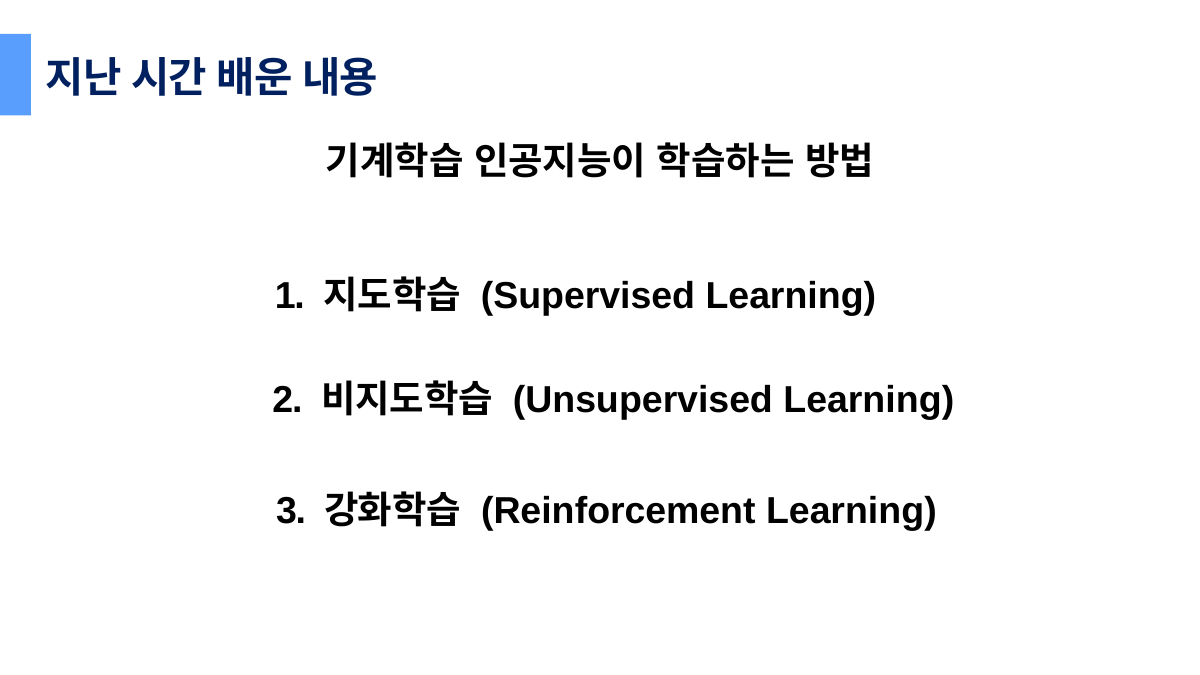

지난 시간 배운 내용
기계학습 인공지능이 학습하는 방법
1. 지도학습 (Supervised Learning)
2. 비지도학습 (Unsupervised Learning)
3. 강화학습 (Reinforcement Learning)